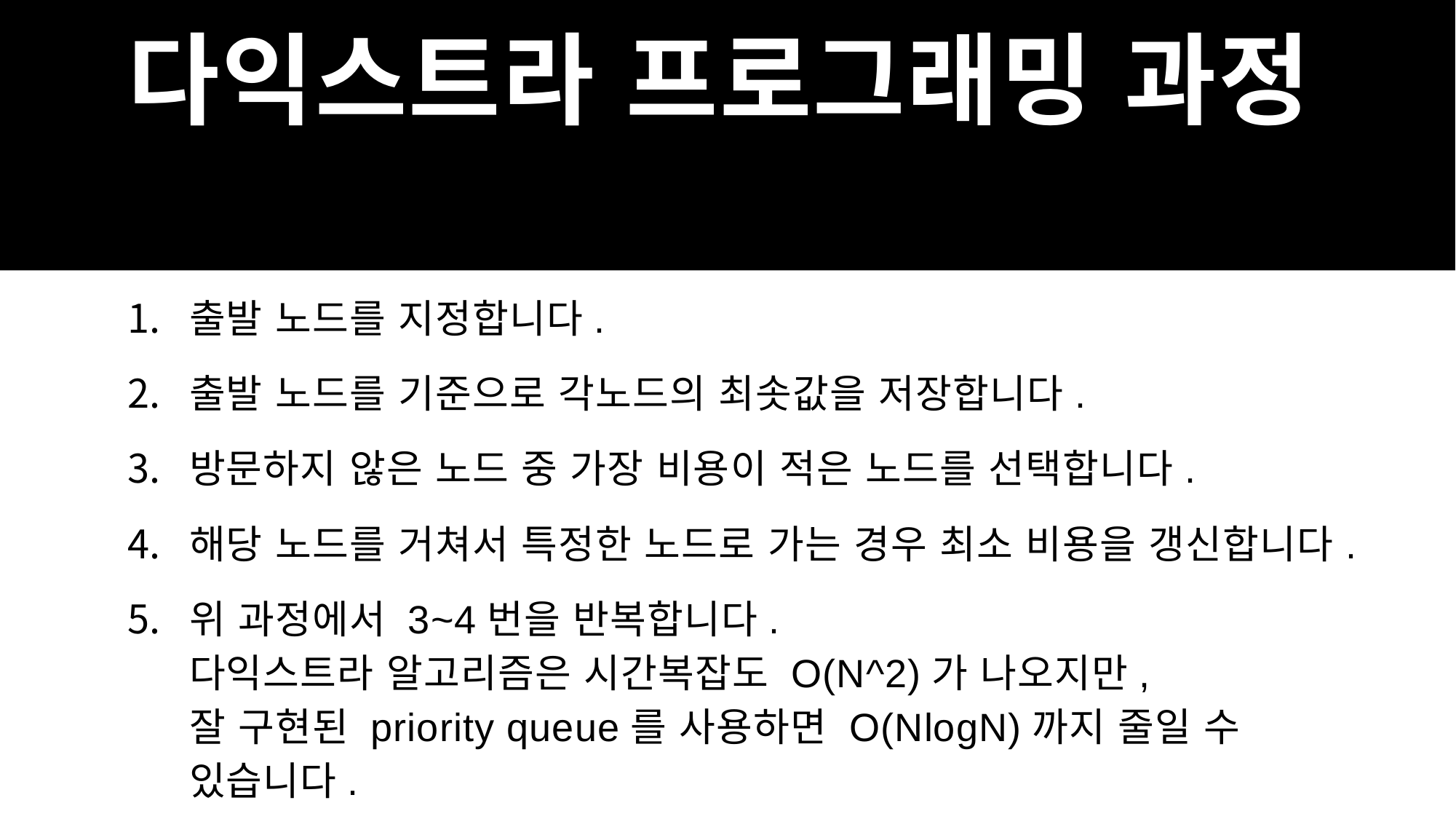

# 다익스트라 프로그래밍 과정
출발 노드를 지정합니다.
출발 노드를 기준으로 각노드의 최솟값을 저장합니다.
방문하지 않은 노드 중 가장 비용이 적은 노드를 선택합니다.
해당 노드를 거쳐서 특정한 노드로 가는 경우 최소 비용을 갱신합니다.
위 과정에서 3~4번을 반복합니다.
다익스트라 알고리즘은 시간복잡도 O(N^2)가 나오지만,
잘 구현된 priority queue를 사용하면 O(NlogN)까지 줄일 수 있습니다.